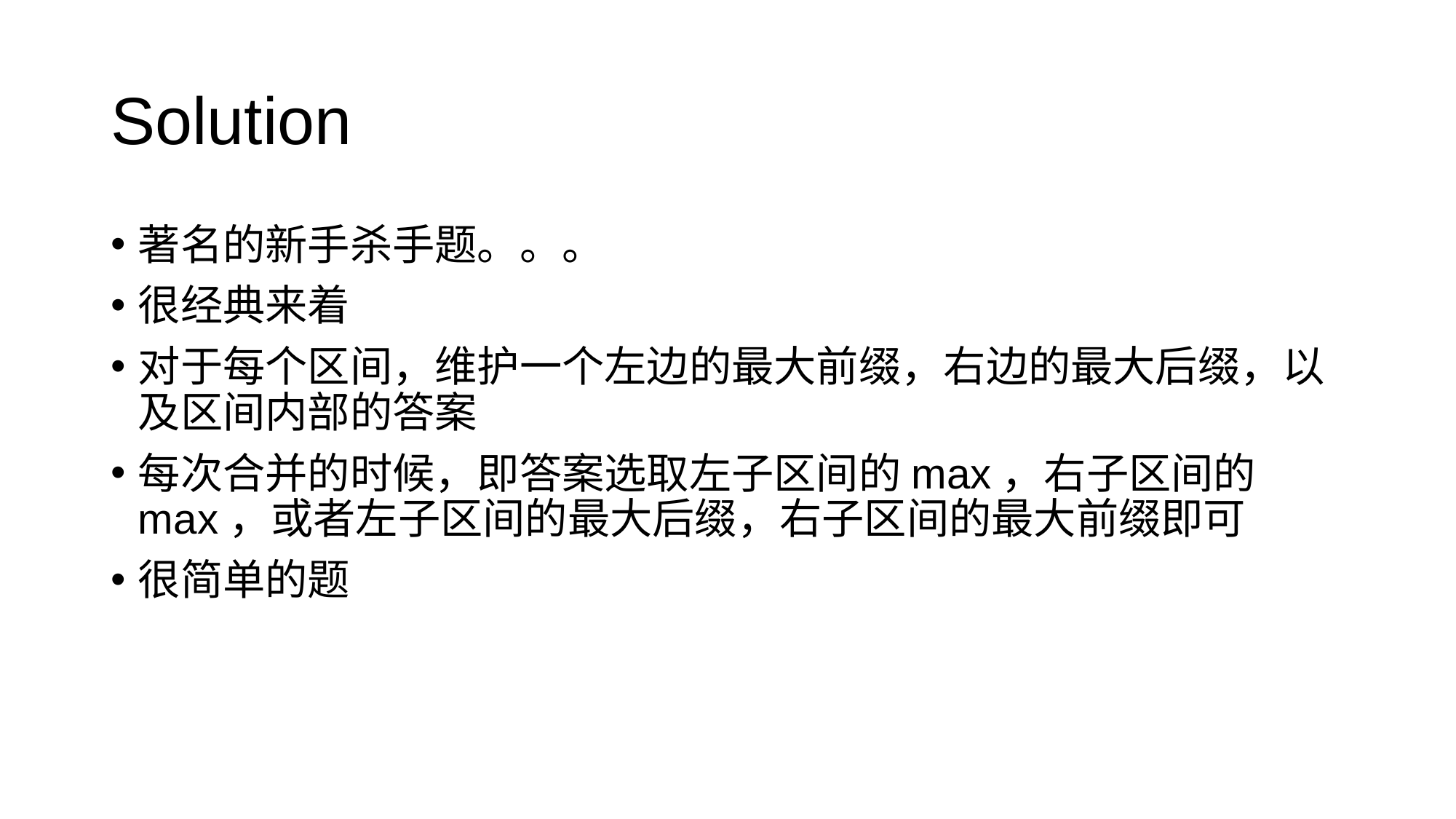

# Solution
著名的新手杀手题。。。
很经典来着
对于每个区间，维护一个左边的最大前缀，右边的最大后缀，以及区间内部的答案
每次合并的时候，即答案选取左子区间的max，右子区间的max，或者左子区间的最大后缀，右子区间的最大前缀即可
很简单的题